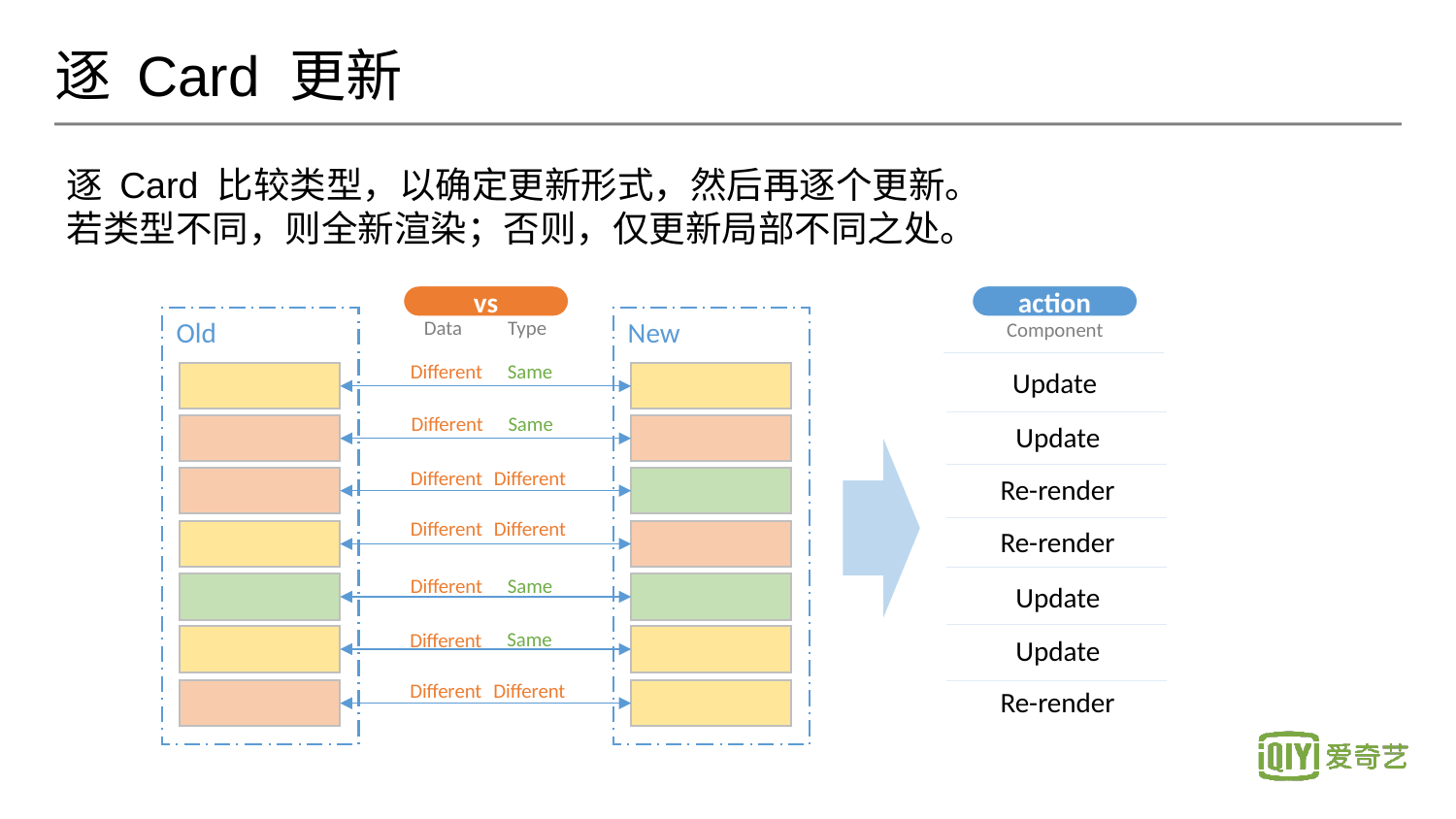

# 逐 Card 更新
逐 Card 比较类型，以确定更新形式，然后再逐个更新。
若类型不同，则全新渲染；否则，仅更新局部不同之处。
vs
action
Old

Data
Type
New

Component
Same
Different
Update
Same
Different
Update

Different
Different
Re-render
Different
Different
Re-render
Same
Different
Update
Same
Different
Update
Different
Different
Re-render